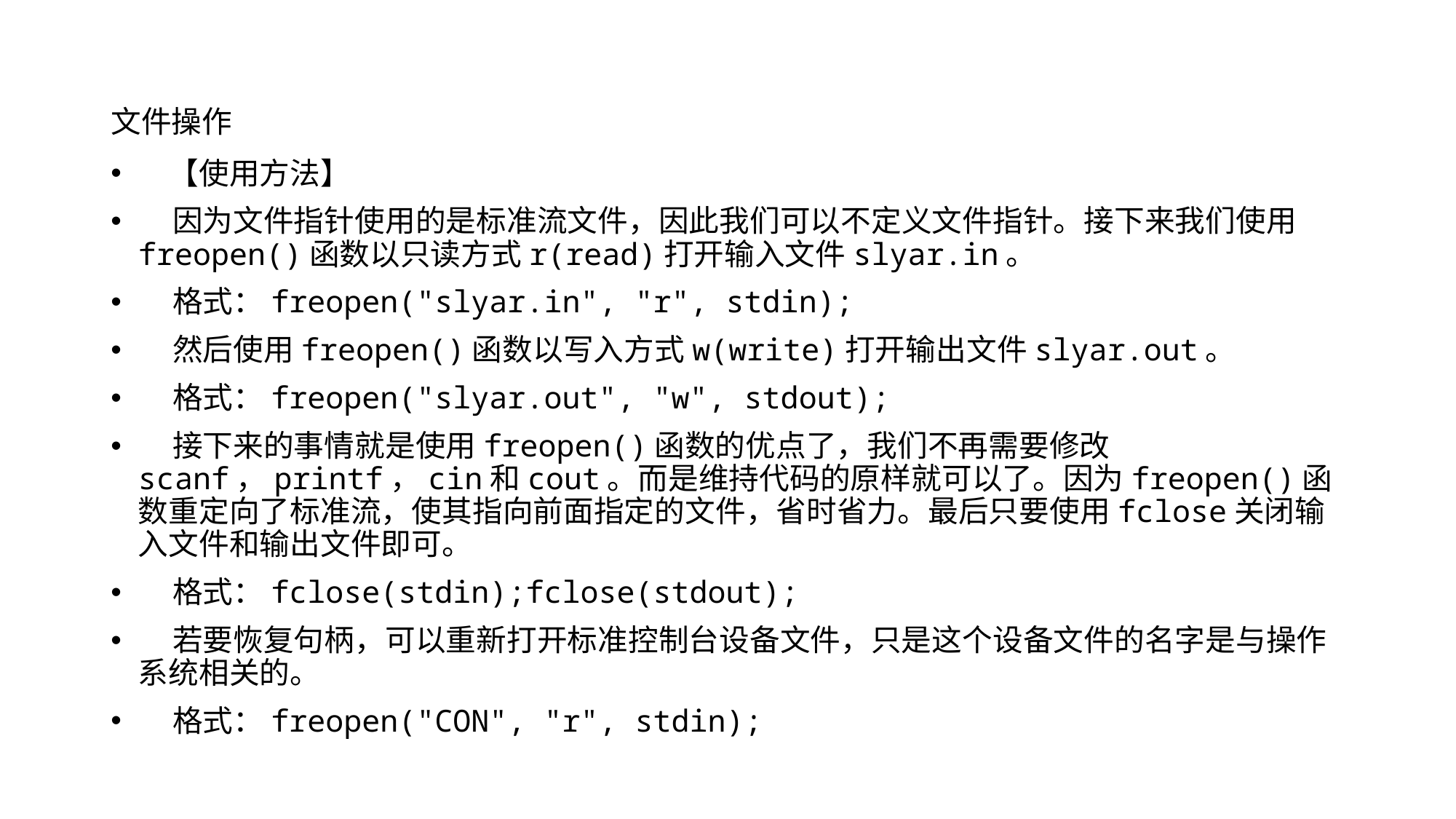

# 文件操作
　【使用方法】
    因为文件指针使用的是标准流文件，因此我们可以不定义文件指针。接下来我们使用freopen()函数以只读方式r(read)打开输入文件slyar.in。
    格式：freopen("slyar.in", "r", stdin);
    然后使用freopen()函数以写入方式w(write)打开输出文件slyar.out。
    格式：freopen("slyar.out", "w", stdout);
    接下来的事情就是使用freopen()函数的优点了，我们不再需要修改scanf，printf，cin和cout。而是维持代码的原样就可以了。因为freopen()函数重定向了标准流，使其指向前面指定的文件，省时省力。最后只要使用fclose关闭输入文件和输出文件即可。
    格式：fclose(stdin);fclose(stdout);
    若要恢复句柄，可以重新打开标准控制台设备文件，只是这个设备文件的名字是与操作系统相关的。
    格式：freopen("CON", "r", stdin);